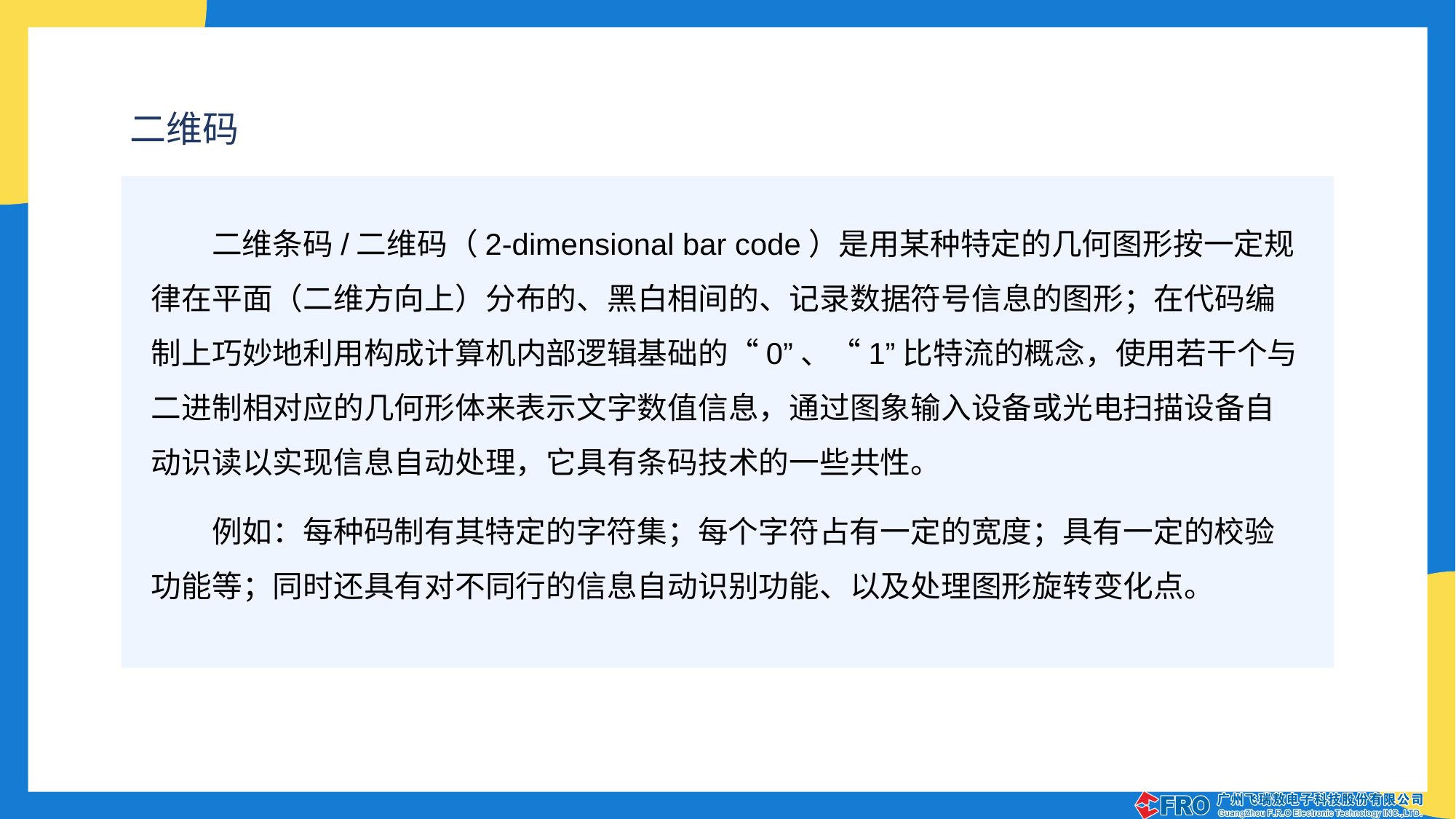

二维码
二维条码/二维码（2-dimensional bar code）是用某种特定的几何图形按一定规律在平面（二维方向上）分布的、黑白相间的、记录数据符号信息的图形；在代码编制上巧妙地利用构成计算机内部逻辑基础的“0”、“1”比特流的概念，使用若干个与二进制相对应的几何形体来表示文字数值信息，通过图象输入设备或光电扫描设备自动识读以实现信息自动处理，它具有条码技术的一些共性。
例如：每种码制有其特定的字符集；每个字符占有一定的宽度；具有一定的校验功能等；同时还具有对不同行的信息自动识别功能、以及处理图形旋转变化点。